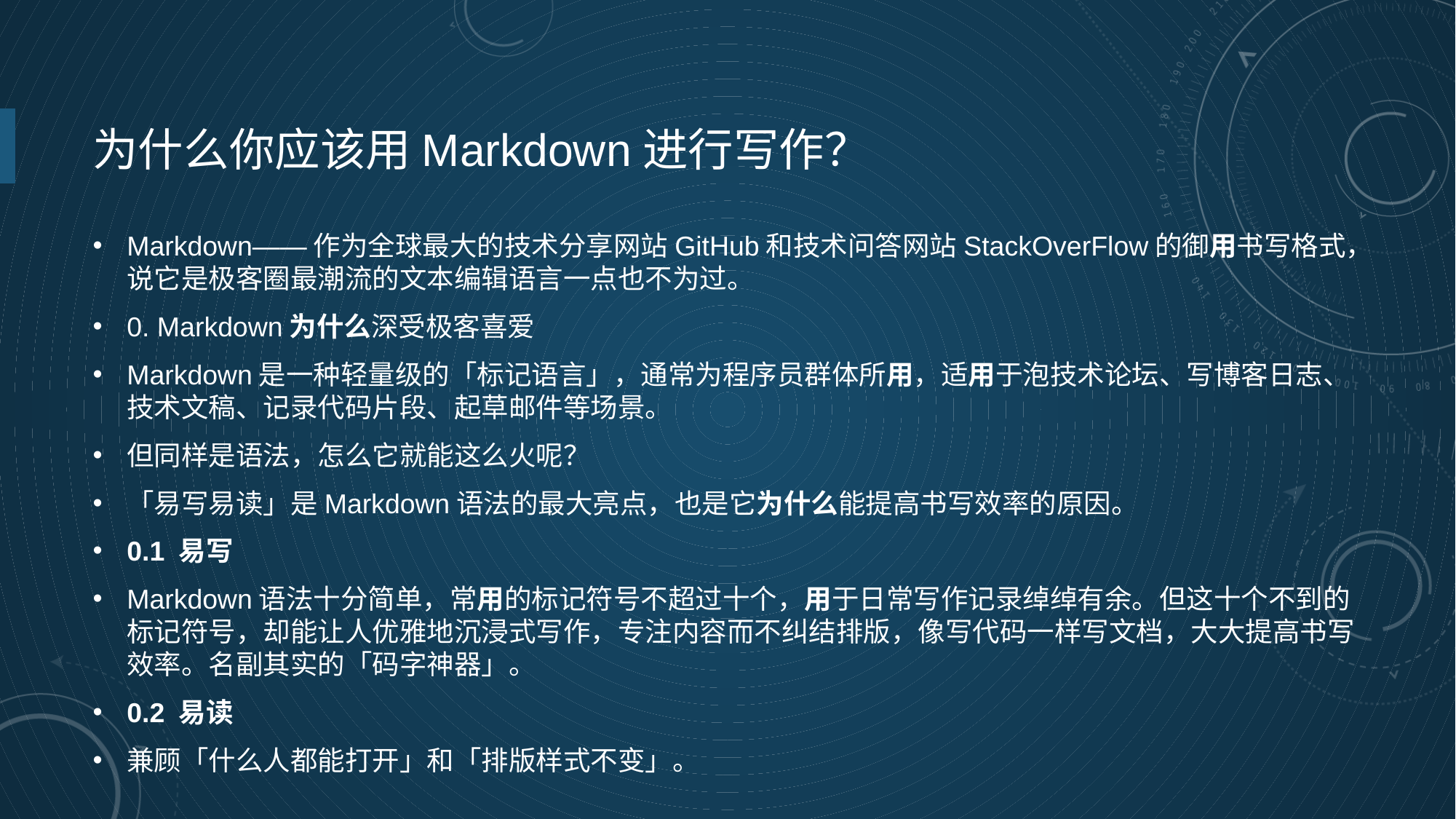

# 为什么你应该用Markdown进行写作？
Markdown——作为全球最大的技术分享网站GitHub和技术问答网站StackOverFlow的御用书写格式，说它是极客圈最潮流的文本编辑语言一点也不为过。
0. Markdown为什么深受极客喜爱
Markdown是一种轻量级的「标记语言」，通常为程序员群体所用，适用于泡技术论坛、写博客日志、技术文稿、记录代码片段、起草邮件等场景。
但同样是语法，怎么它就能这么火呢？
「易写易读」是Markdown语法的最大亮点，也是它为什么能提高书写效率的原因。
0.1 易写
Markdown语法十分简单，常用的标记符号不超过十个，用于日常写作记录绰绰有余。但这十个不到的标记符号，却能让人优雅地沉浸式写作，专注内容而不纠结排版，像写代码一样写文档，大大提高书写效率。名副其实的「码字神器」。
0.2 易读
兼顾「什么人都能打开」和「排版样式不变」。